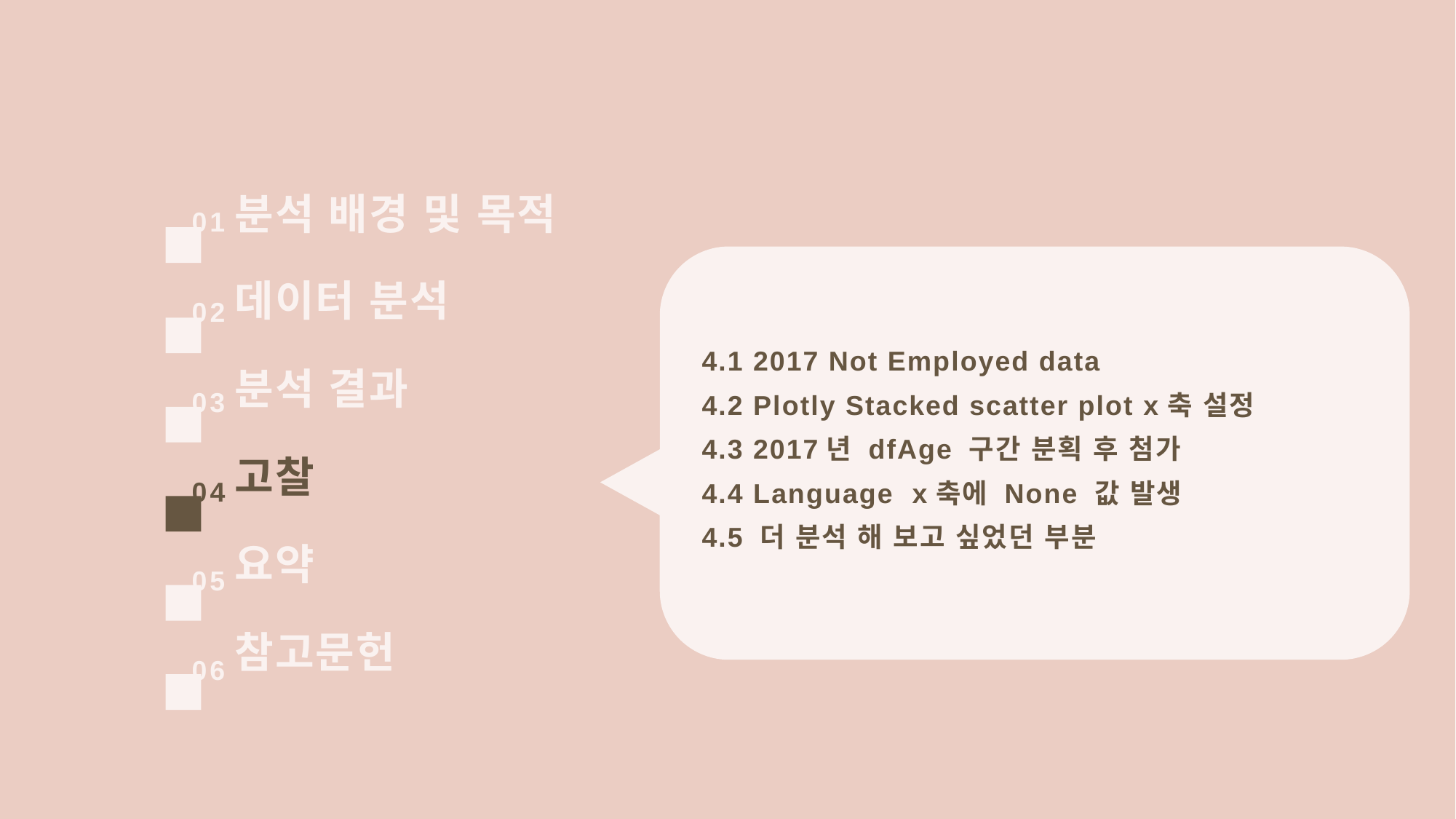

분석 배경 및 목적
01

4.1 2017 Not Employed data
4.2 Plotly Stacked scatter plot x축 설정
4.3 2017년 dfAge 구간 분획 후 첨가
4.4 Language  x축에 None 값 발생
4.5 더 분석 해 보고 싶었던 부분

데이터 분석
02

분석 결과
03

고찰
04

요약
05

참고문헌
06